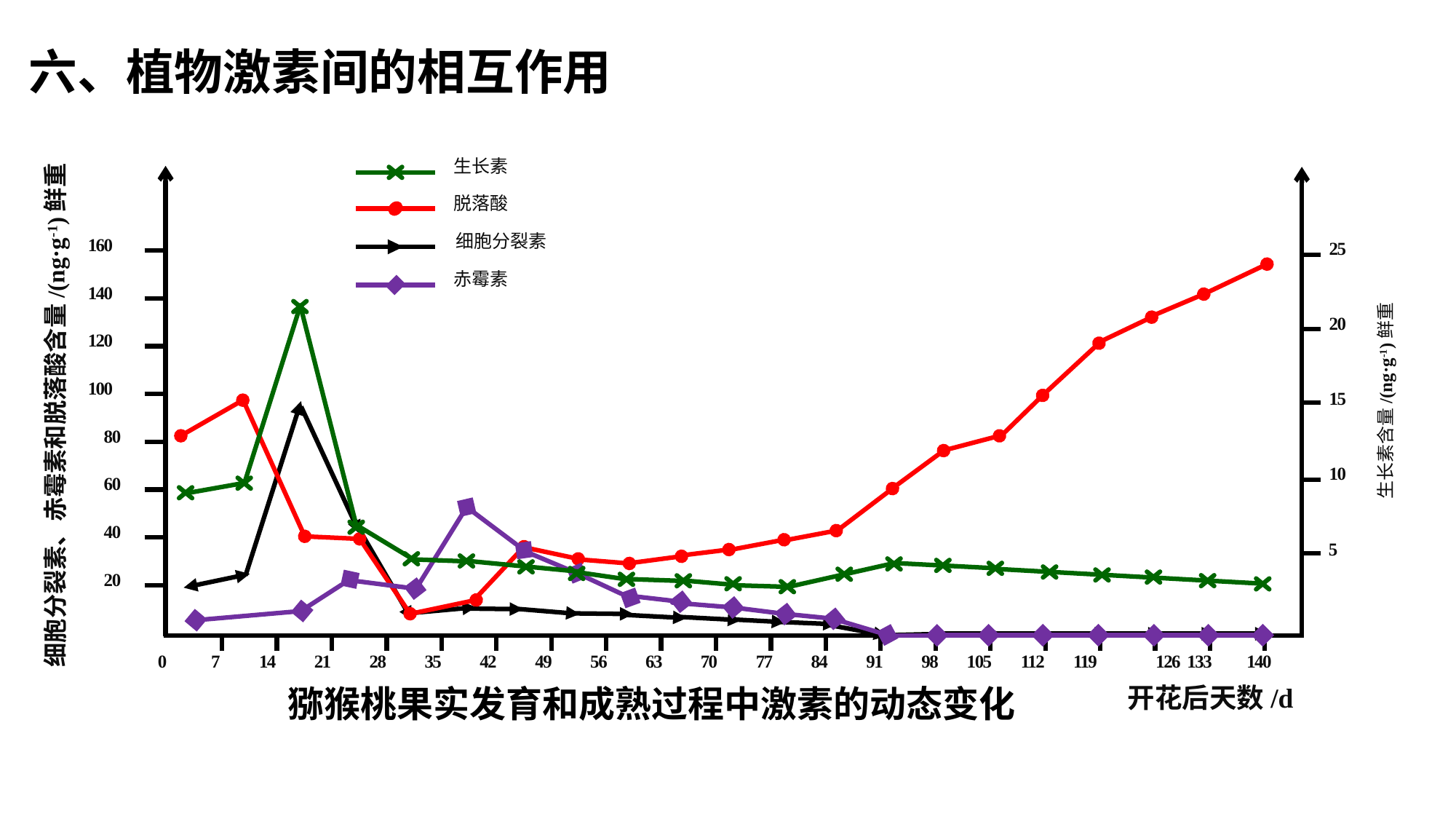

六、植物激素间的相互作用
生长素
脱落酸

细胞分裂素

赤霉素

160
140
120
100
80
60
40
20
25
20
15
10
5
生长素含量/(ng·g-1)鲜重
细胞分裂素、赤霉素和脱落酸含量/(ng·g-1)鲜重
0
7
14
21
28
35
42
49
56
63
70
77
84
91
98
105
112
119
126
133
140
开花后天数/d
猕猴桃果实发育和成熟过程中激素的动态变化